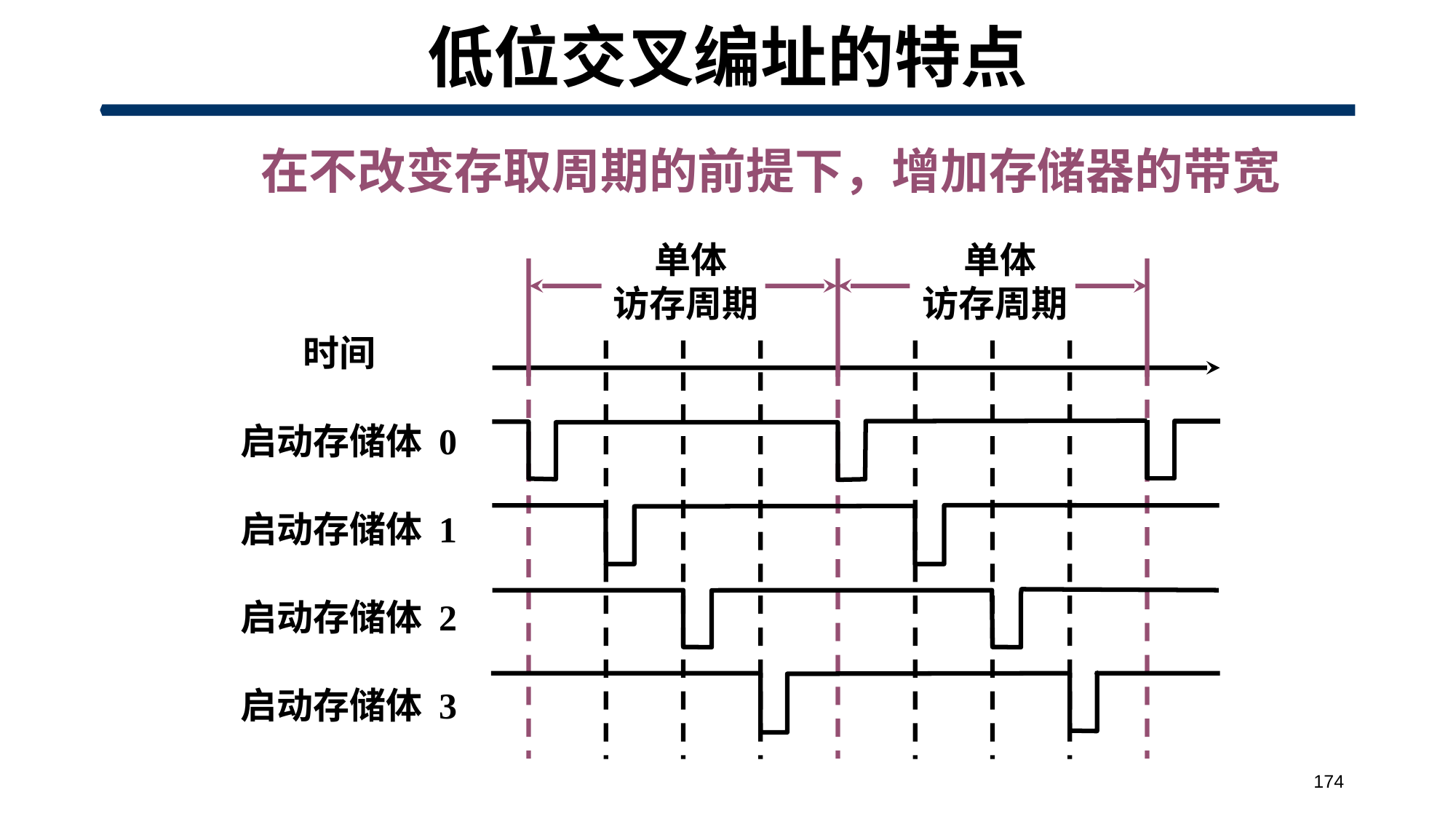

# 低位交叉编址的特点
在不改变存取周期的前提下，增加存储器的带宽
    单体
访存周期
    单体
访存周期

时间

启动存储体 0

启动存储体 1

启动存储体 2

启动存储体 3
174